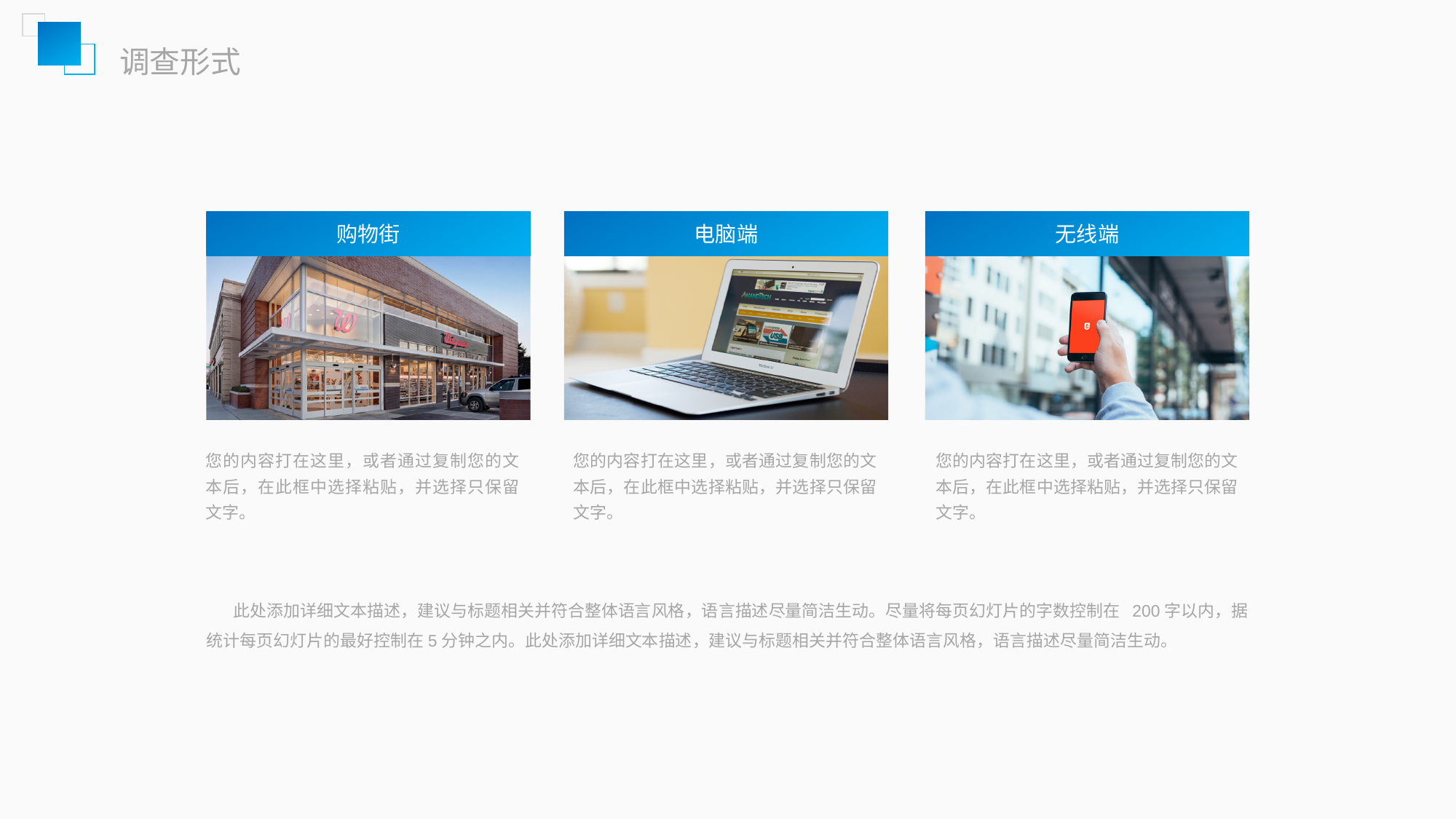

调查形式

购物街
电脑端
无线端

您的内容打在这里，或者通过复制您的文本后，在此框中选择粘贴，并选择只保留文字。
您的内容打在这里，或者通过复制您的文本后，在此框中选择粘贴，并选择只保留文字。
您的内容打在这里，或者通过复制您的文本后，在此框中选择粘贴，并选择只保留文字。
      此处添加详细文本描述，建议与标题相关并符合整体语言风格，语言描述尽量简洁生动。尽量将每页幻灯片的字数控制在  200字以内，据统计每页幻灯片的最好控制在5分钟之内。此处添加详细文本描述，建议与标题相关并符合整体语言风格，语言描述尽量简洁生动。